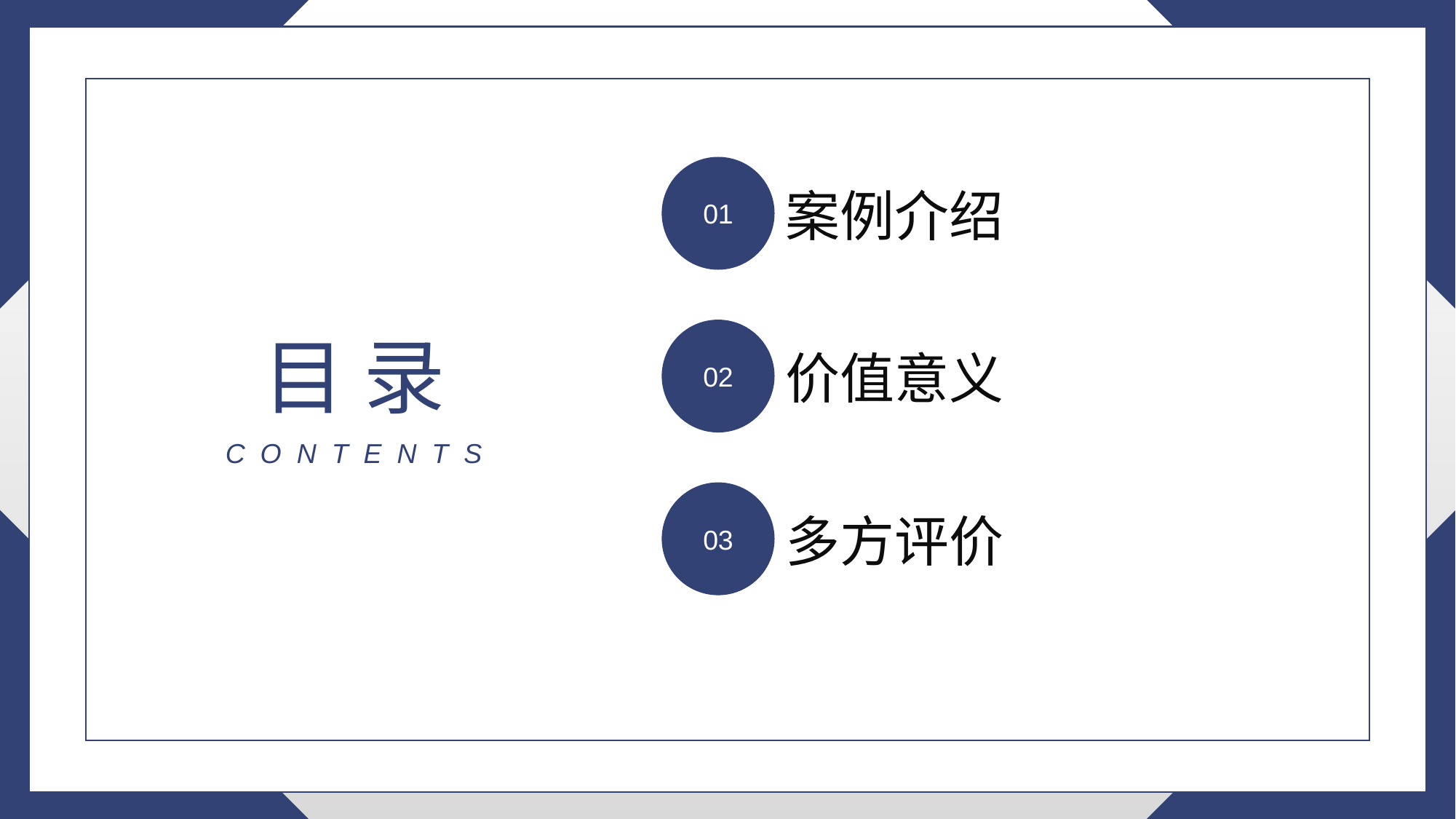

01
案例介绍
02
目 录
价值意义
C  O  N  T  E  N  T  S
03
多方评价